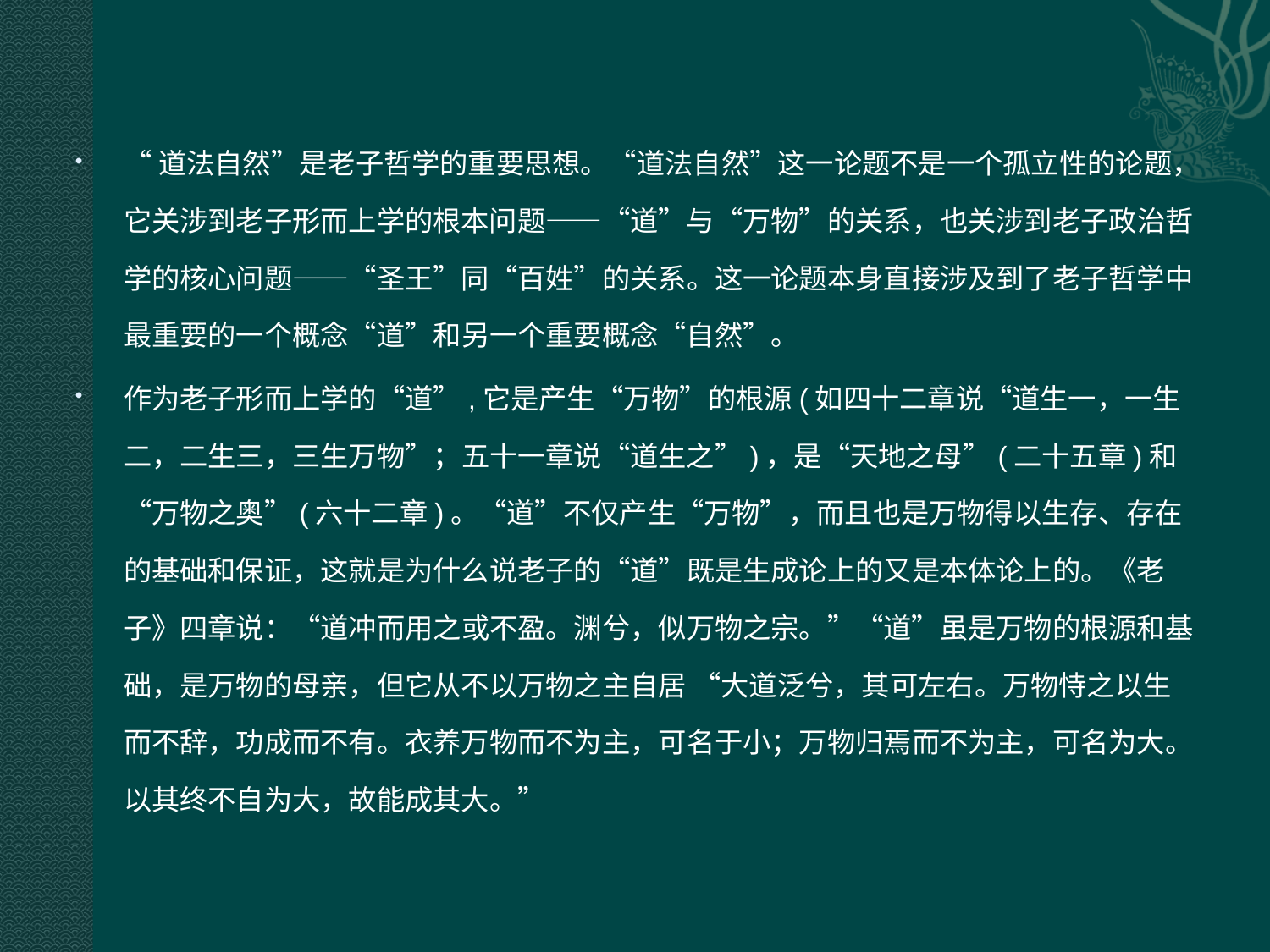

“道法自然”是老子哲学的重要思想。“道法自然”这一论题不是一个孤立性的论题，它关涉到老子形而上学的根本问题——“道”与“万物”的关系，也关涉到老子政治哲学的核心问题——“圣王”同“百姓”的关系。这一论题本身直接涉及到了老子哲学中最重要的一个概念“道”和另一个重要概念“自然”。
作为老子形而上学的“道”,它是产生“万物”的根源(如四十二章说“道生一，一生二，二生三，三生万物”；五十一章说“道生之”)，是“天地之母”(二十五章)和“万物之奥”(六十二章)。“道”不仅产生“万物”，而且也是万物得以生存、存在的基础和保证，这就是为什么说老子的“道”既是生成论上的又是本体论上的。《老子》四章说：“道冲而用之或不盈。渊兮，似万物之宗。”“道”虽是万物的根源和基础，是万物的母亲，但它从不以万物之主自居 “大道泛兮，其可左右。万物恃之以生而不辞，功成而不有。衣养万物而不为主，可名于小；万物归焉而不为主，可名为大。以其终不自为大，故能成其大。”